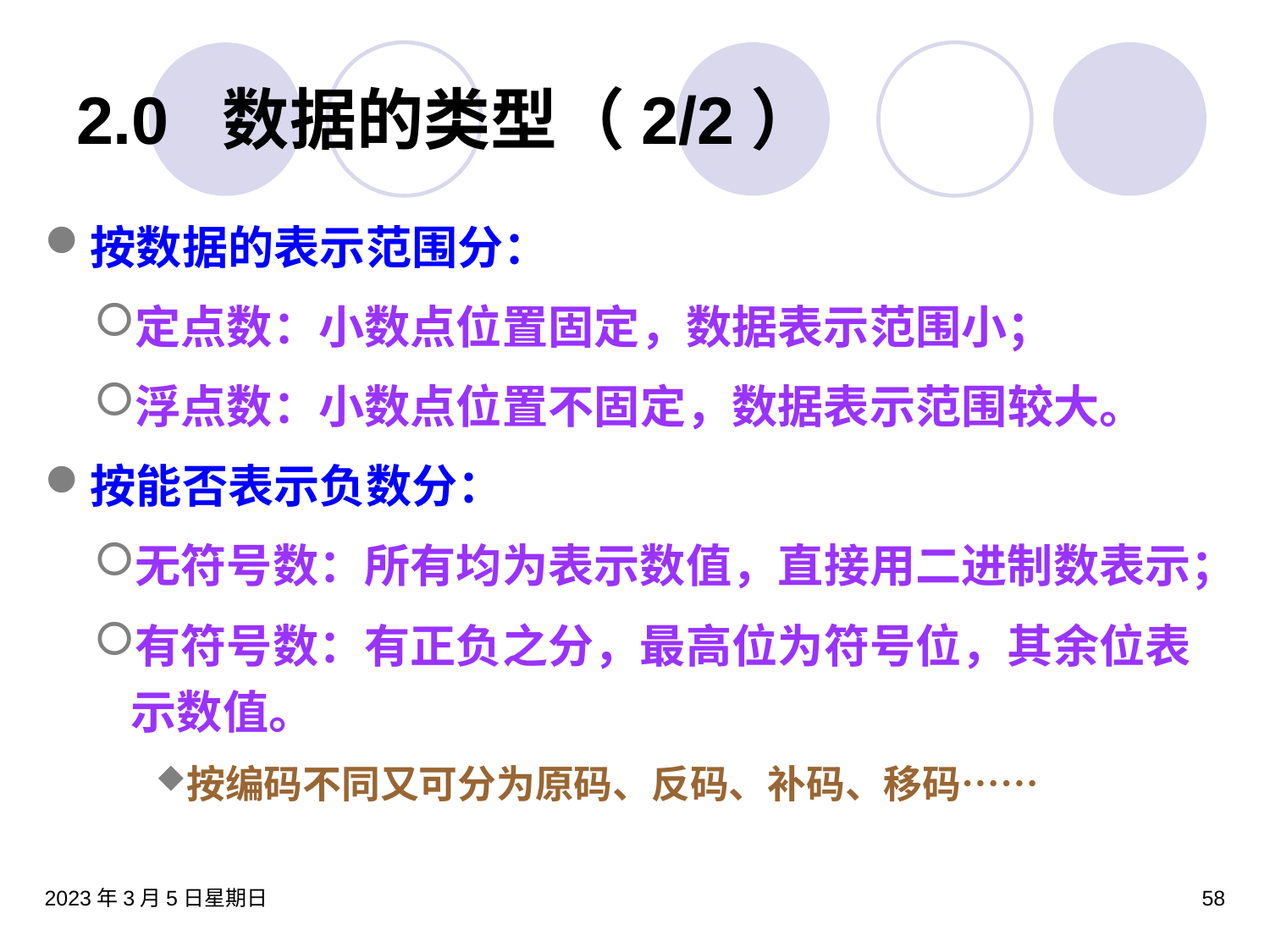

# 2.0  数据的类型（2/2）
按数据的表示范围分：
定点数：小数点位置固定，数据表示范围小；
浮点数：小数点位置不固定，数据表示范围较大。
按能否表示负数分：
无符号数：所有均为表示数值，直接用二进制数表示；
有符号数：有正负之分，最高位为符号位，其余位表示数值。
按编码不同又可分为原码、反码、补码、移码……
2023年3月5日星期日
58